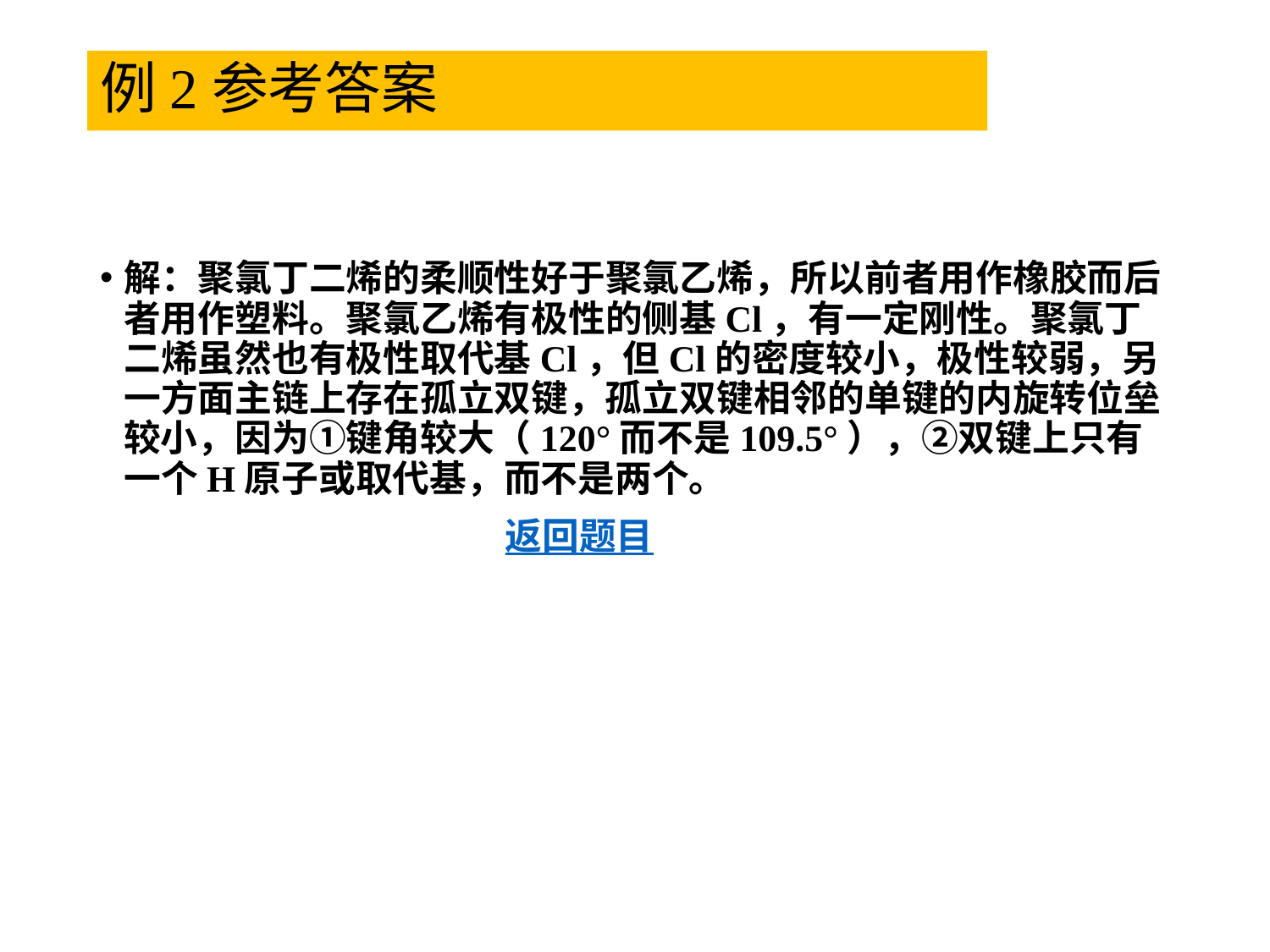

# 例2参考答案
解：聚氯丁二烯的柔顺性好于聚氯乙烯，所以前者用作橡胶而后者用作塑料。聚氯乙烯有极性的侧基Cl，有一定刚性。聚氯丁二烯虽然也有极性取代基Cl，但Cl的密度较小，极性较弱，另一方面主链上存在孤立双键，孤立双键相邻的单键的内旋转位垒较小，因为①键角较大（120°而不是109.5°），②双键上只有一个H原子或取代基，而不是两个。
                                                返回题目